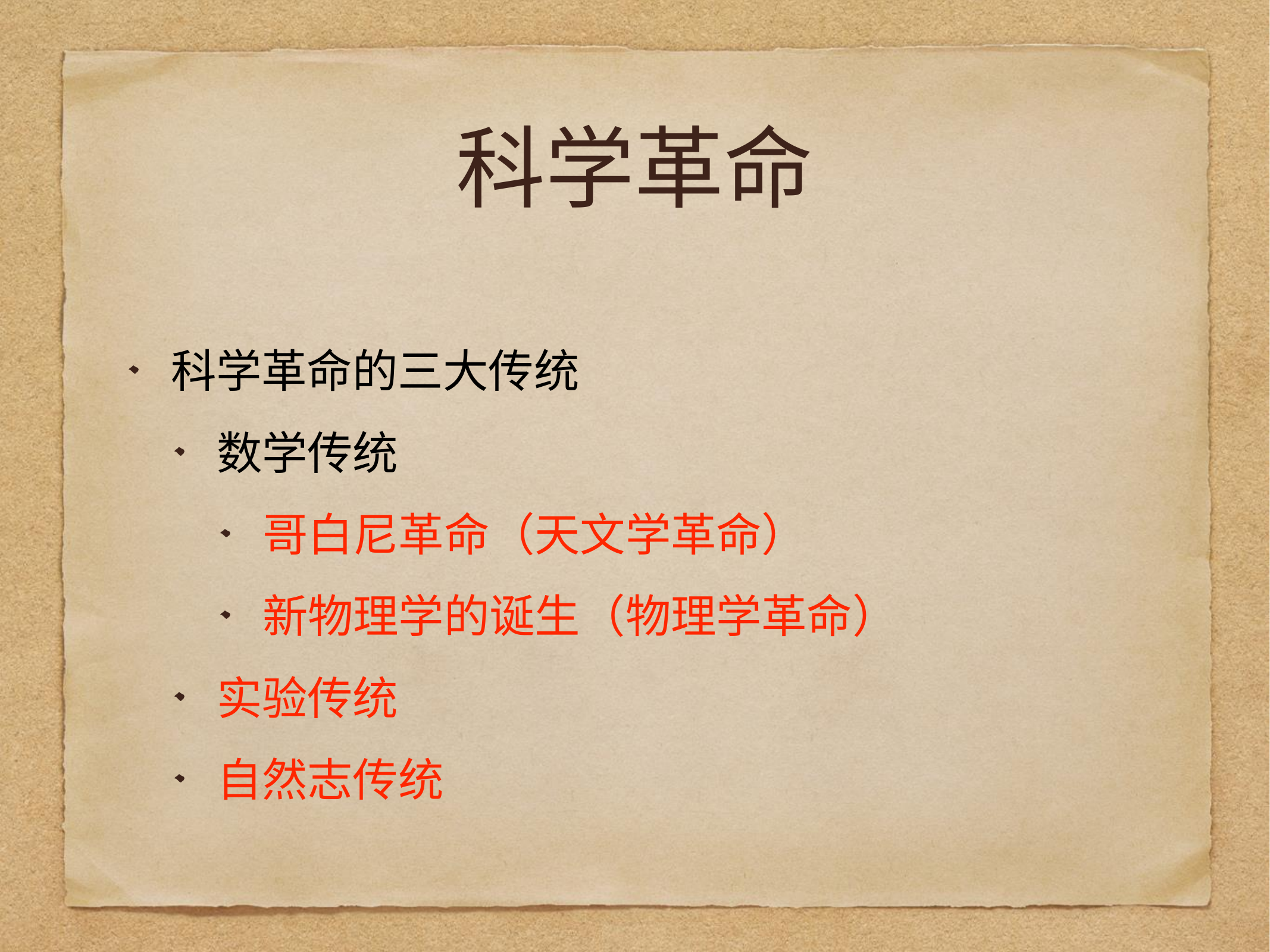

# 科学革命
科学革命的三大传统
数学传统
哥白尼革命（天文学革命）
新物理学的诞生（物理学革命）
实验传统
自然志传统